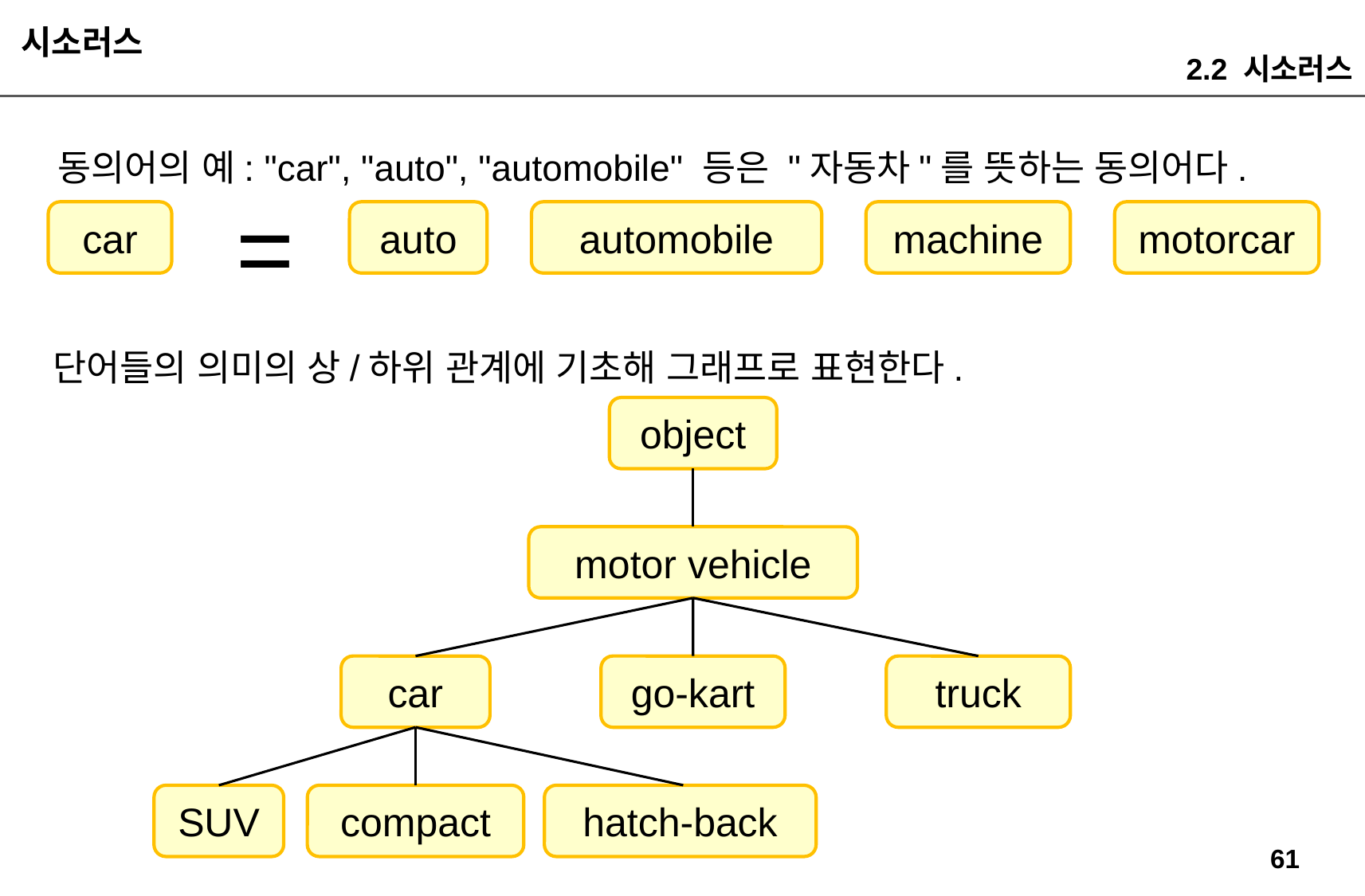

시소러스
2.2 시소러스
동의어의 예: "car", "auto", "automobile" 등은 "자동차"를 뜻하는 동의어다.
=
car
auto
automobile
machine
motorcar
단어들의 의미의 상/하위 관계에 기초해 그래프로 표현한다.
object
motor vehicle
car
go-kart
truck
hatch-back
compact
SUV